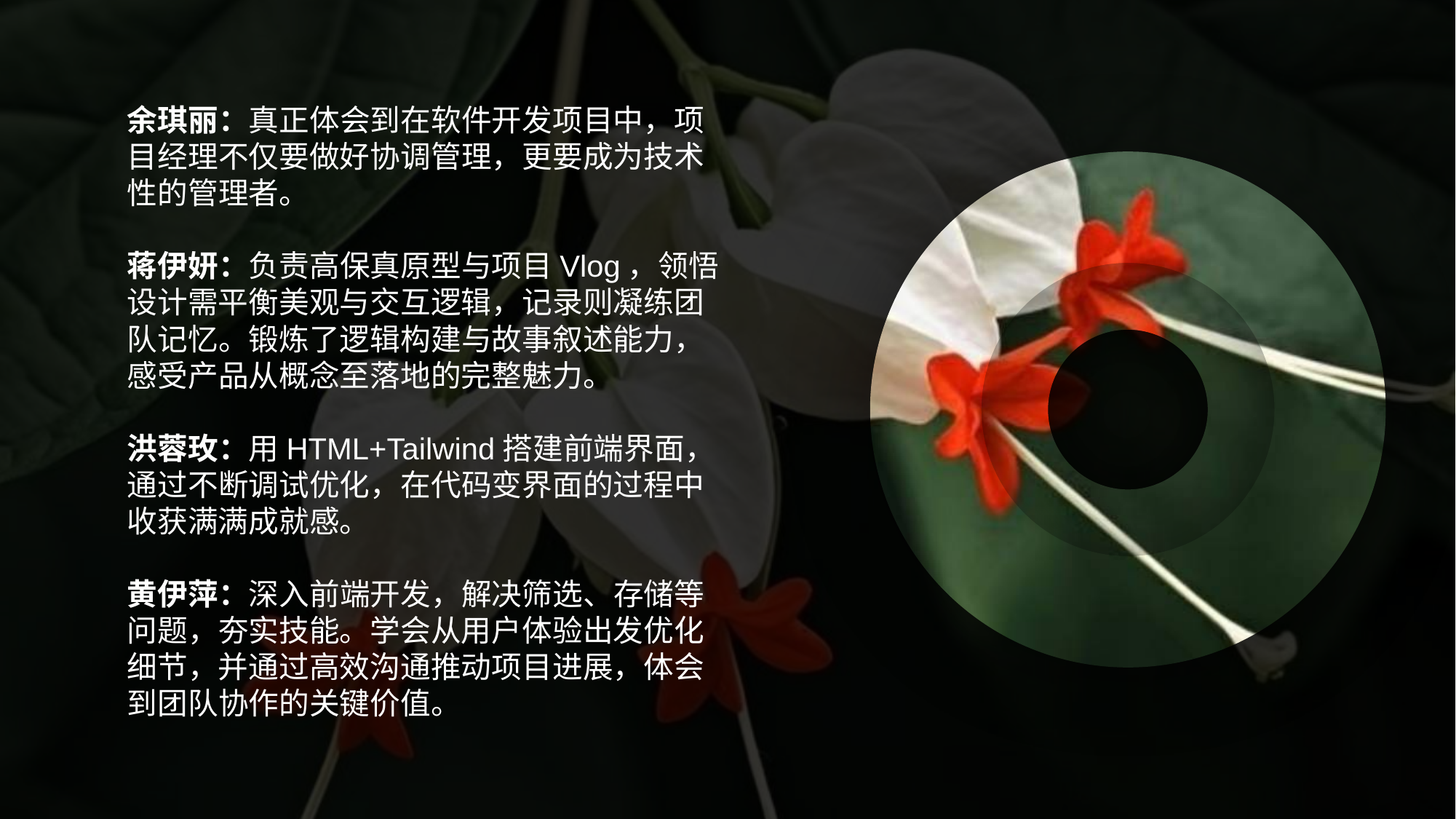

余琪丽：真正体会到在软件开发项目中，项目经理不仅要做好协调管理，更要成为技术性的管理者。

蒋伊妍：负责高保真原型与项目Vlog，领悟设计需平衡美观与交互逻辑，记录则凝练团队记忆。锻炼了逻辑构建与故事叙述能力，感受产品从概念至落地的完整魅力。

洪蓉玫：用HTML+Tailwind搭建前端界面，通过不断调试优化，在代码变界面的过程中收获满满成就感。

黄伊萍：深入前端开发，解决筛选、存储等问题，夯实技能。学会从用户体验出发优化细节，并通过高效沟通推动项目进展，体会到团队协作的关键价值。